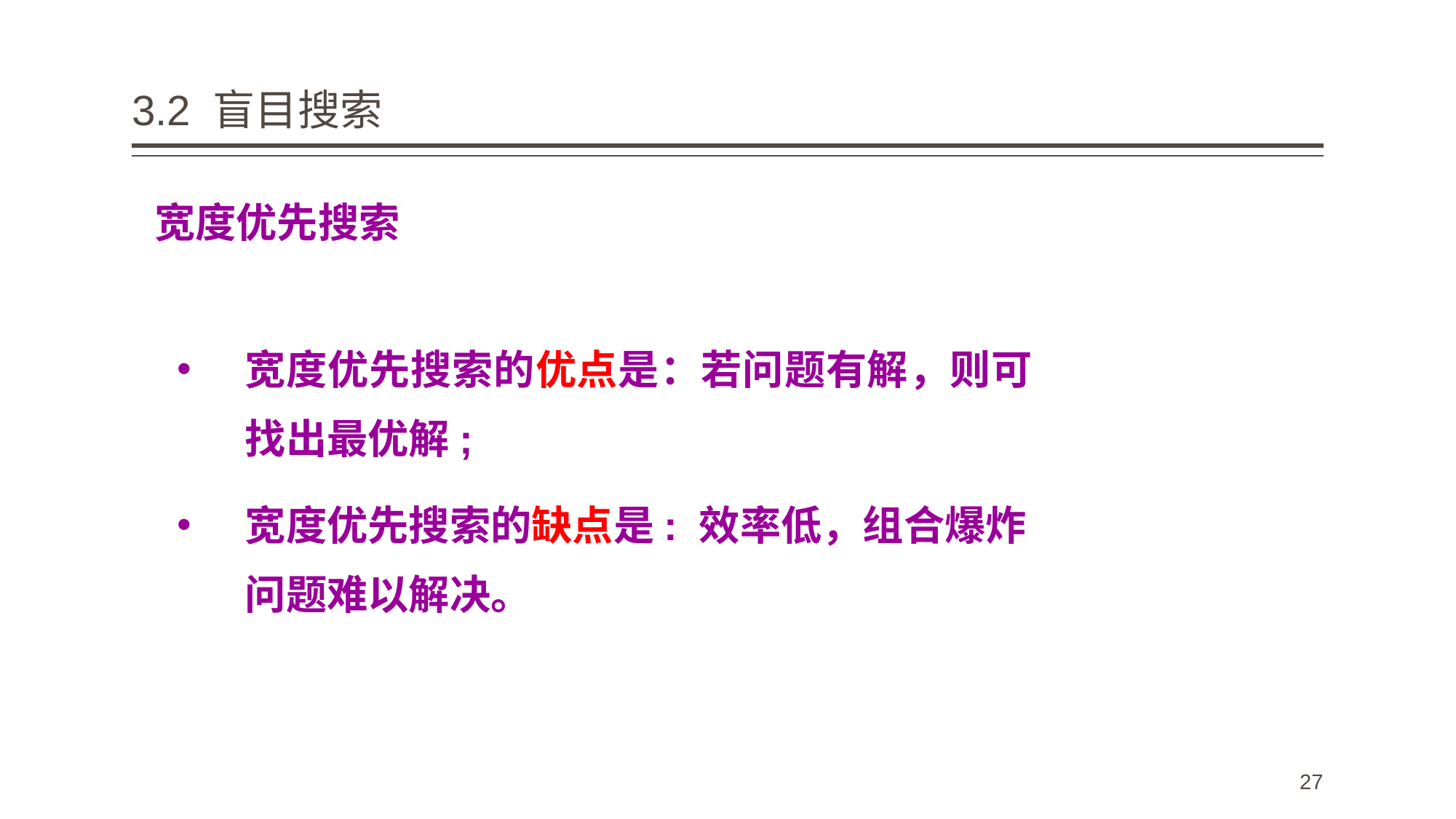

# 3.2 盲目搜索
宽度优先搜索
宽度优先搜索的优点是：若问题有解，则可找出最优解;
宽度优先搜索的缺点是: 效率低，组合爆炸问题难以解决。
27
27